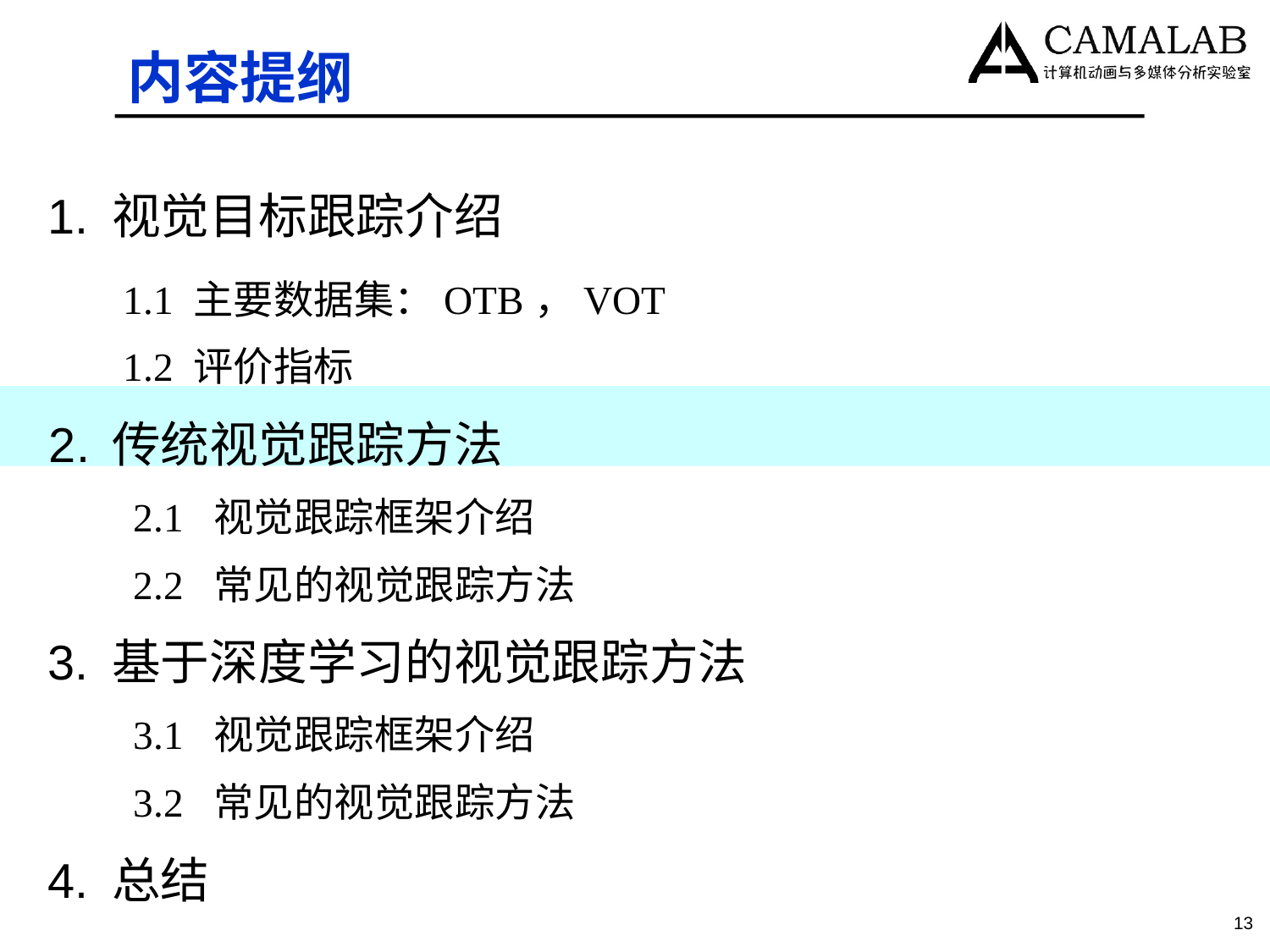

# 内容提纲
视觉目标跟踪介绍
1.1 主要数据集：OTB，VOT
1.2 评价指标
传统视觉跟踪方法
 2.1  视觉跟踪框架介绍
 2.2  常见的视觉跟踪方法
基于深度学习的视觉跟踪方法
 3.1  视觉跟踪框架介绍
 3.2  常见的视觉跟踪方法
总结